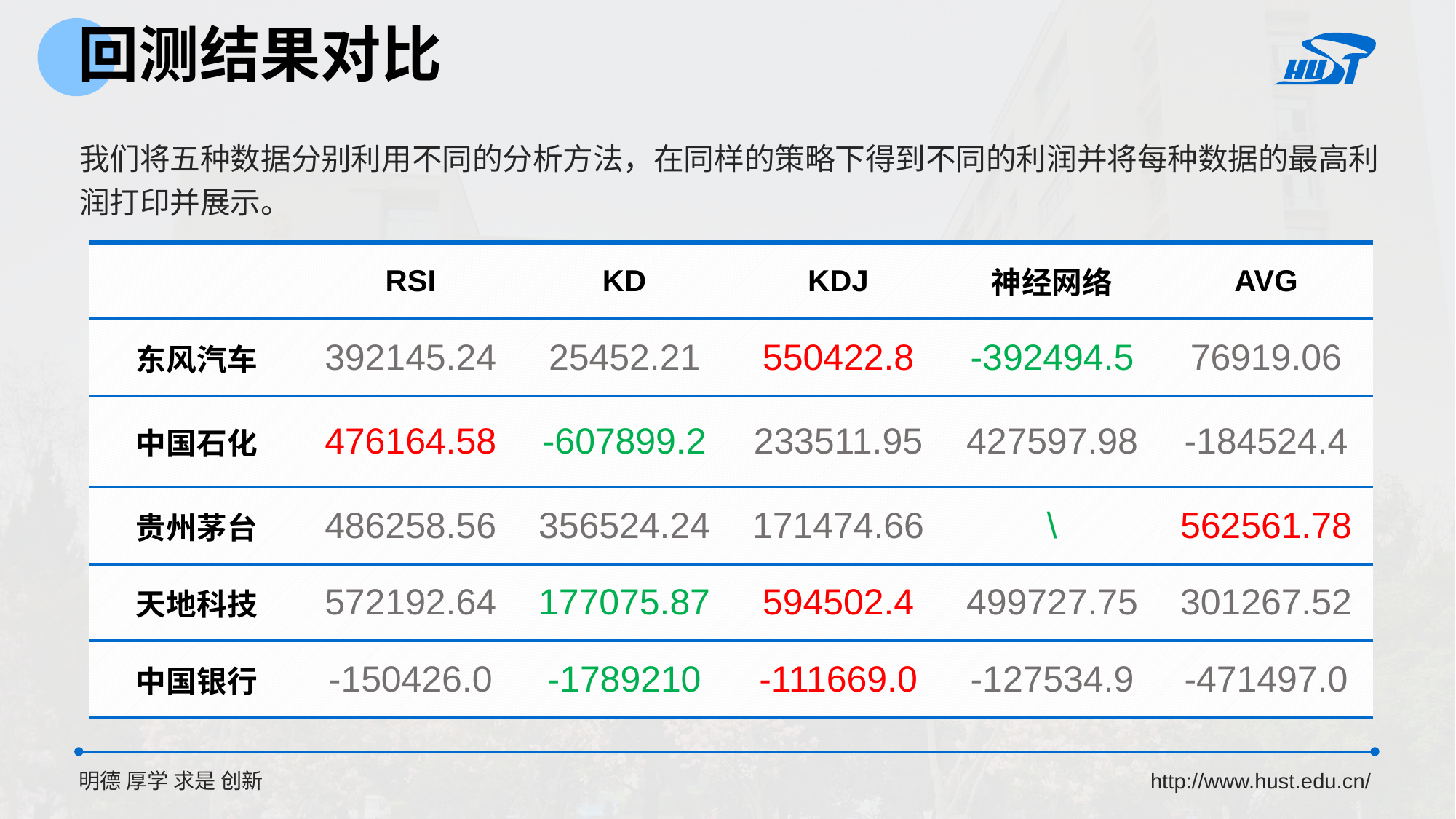

回测结果对比
我们将五种数据分别利用不同的分析方法，在同样的策略下得到不同的利润并将每种数据的最高利润打印并展示。
|  | RSI | KD | KDJ | 神经网络 | AVG |
| --- | --- | --- | --- | --- | --- |
| 东风汽车 | 392145.24 | 25452.21 | 550422.8 | -392494.5 | 76919.06 |
| 中国石化 | 476164.58 | -607899.2 | 233511.95 | 427597.98 | -184524.4 |
| 贵州茅台 | 486258.56 | 356524.24 | 171474.66 | \ | 562561.78 |
| 天地科技 | 572192.64 | 177075.87 | 594502.4 | 499727.75 | 301267.52 |
| 中国银行 | -150426.0 | -1789210 | -111669.0 | -127534.9 | -471497.0 |